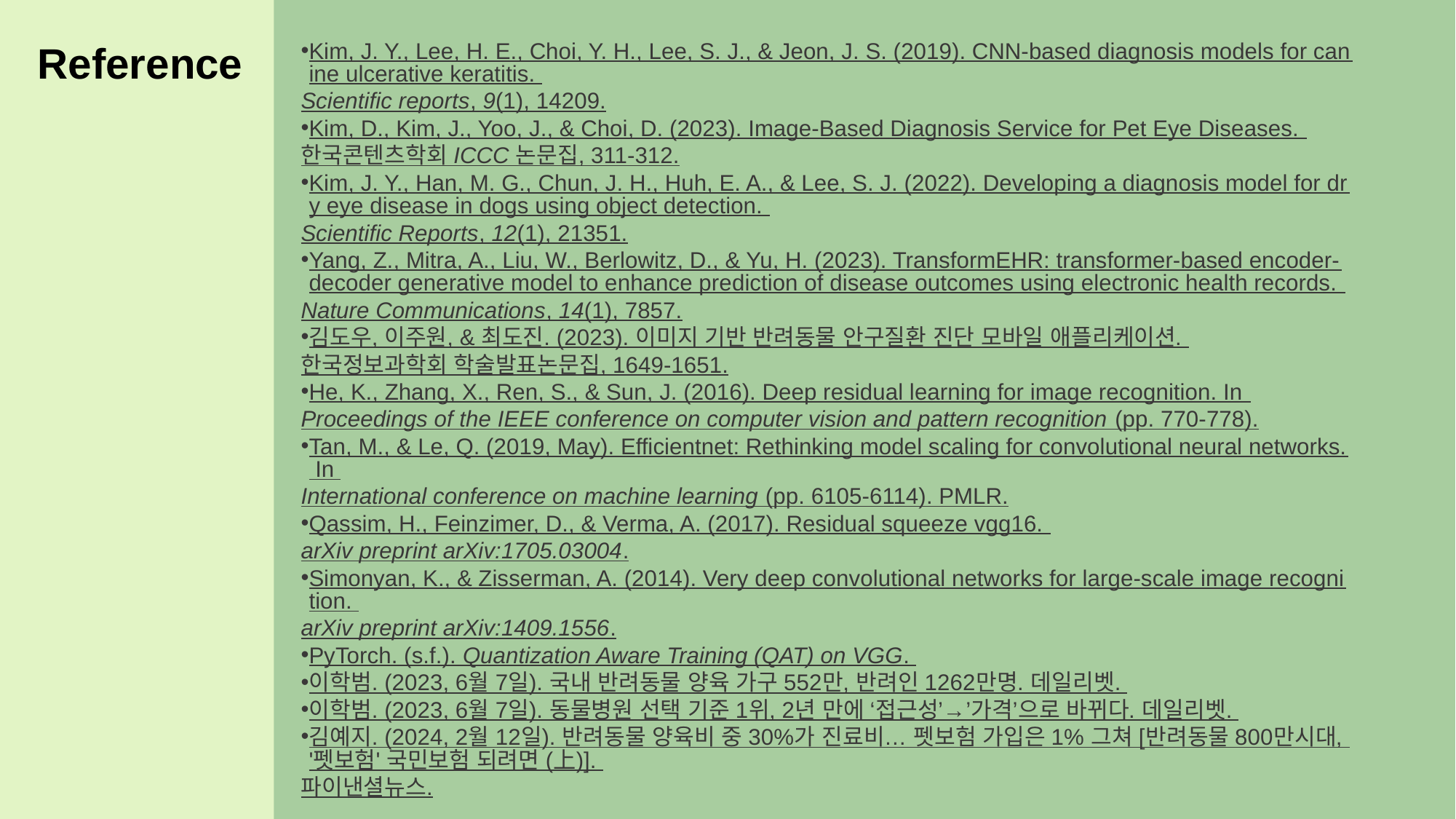

Reference
Kim, J. Y., Lee, H. E., Choi, Y. H., Lee, S. J., & Jeon, J. S. (2019). CNN-based diagnosis models for canine ulcerative keratitis. Scientific reports, 9(1), 14209.
Kim, D., Kim, J., Yoo, J., & Choi, D. (2023). Image-Based Diagnosis Service for Pet Eye Diseases. 한국콘텐츠학회 ICCC 논문집, 311-312.
Kim, J. Y., Han, M. G., Chun, J. H., Huh, E. A., & Lee, S. J. (2022). Developing a diagnosis model for dry eye disease in dogs using object detection. Scientific Reports, 12(1), 21351.
Yang, Z., Mitra, A., Liu, W., Berlowitz, D., & Yu, H. (2023). TransformEHR: transformer-based encoder-decoder generative model to enhance prediction of disease outcomes using electronic health records. Nature Communications, 14(1), 7857.
김도우, 이주원, & 최도진. (2023). 이미지 기반 반려동물 안구질환 진단 모바일 애플리케이션. 한국정보과학회 학술발표논문집, 1649-1651.
He, K., Zhang, X., Ren, S., & Sun, J. (2016). Deep residual learning for image recognition. In Proceedings of the IEEE conference on computer vision and pattern recognition (pp. 770-778).
Tan, M., & Le, Q. (2019, May). Efficientnet: Rethinking model scaling for convolutional neural networks. In International conference on machine learning (pp. 6105-6114). PMLR.
Qassim, H., Feinzimer, D., & Verma, A. (2017). Residual squeeze vgg16. arXiv preprint arXiv:1705.03004.
Simonyan, K., & Zisserman, A. (2014). Very deep convolutional networks for large-scale image recognition. arXiv preprint arXiv:1409.1556.
PyTorch. (s.f.). Quantization Aware Training (QAT) on VGG.
이학범. (2023, 6월 7일). 국내 반려동물 양육 가구 552만, 반려인 1262만명. 데일리벳.
이학범. (2023, 6월 7일). 동물병원 선택 기준 1위, 2년 만에 ‘접근성’→’가격’으로 바뀌다. 데일리벳.
김예지. (2024, 2월 12일). 반려동물 양육비 중 30%가 진료비… 펫보험 가입은 1% 그쳐 [반려동물 800만시대, '펫보험' 국민보험 되려면 (上)]. 파이낸셜뉴스.
Data
반려동물 안구 질환 데이터_AI HUB